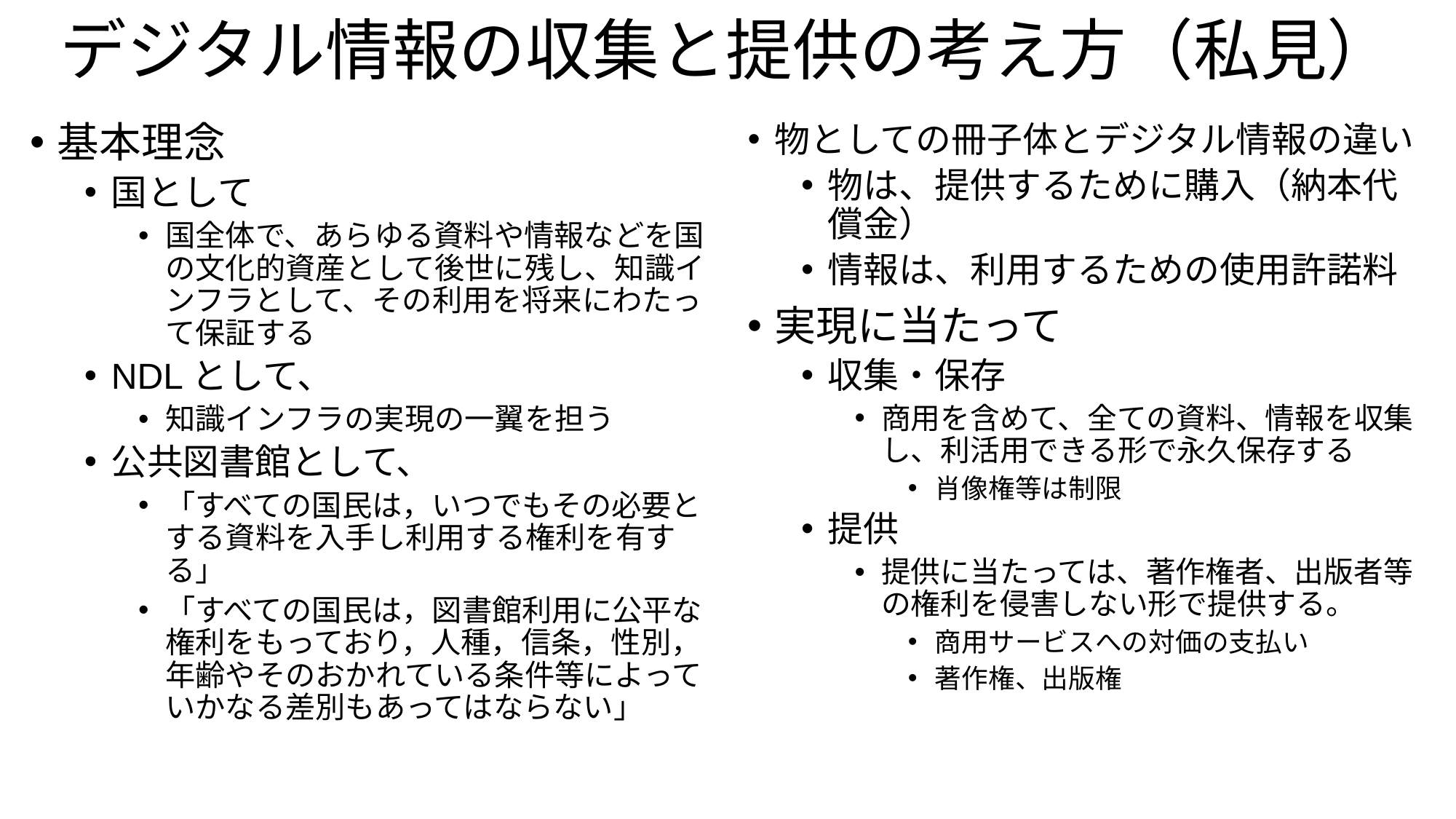

# デジタル情報の収集と提供の考え方（私見）
基本理念
国として
国全体で、あらゆる資料や情報などを国の文化的資産として後世に残し、知識インフラとして、その利用を将来にわたって保証する
NDLとして、
知識インフラの実現の一翼を担う
公共図書館として、
「すべての国民は，いつでもその必要とする資料を入手し利用する権利を有する」
「すべての国民は，図書館利用に公平な権利をもっており，人種，信条，性別，年齢やそのおかれている条件等によっていかなる差別もあってはならない」
物としての冊子体とデジタル情報の違い
物は、提供するために購入（納本代償金）
情報は、利用するための使用許諾料
実現に当たって
収集・保存
商用を含めて、全ての資料、情報を収集し、利活用できる形で永久保存する
肖像権等は制限
提供
提供に当たっては、著作権者、出版者等の権利を侵害しない形で提供する。
商用サービスへの対価の支払い
著作権、出版権